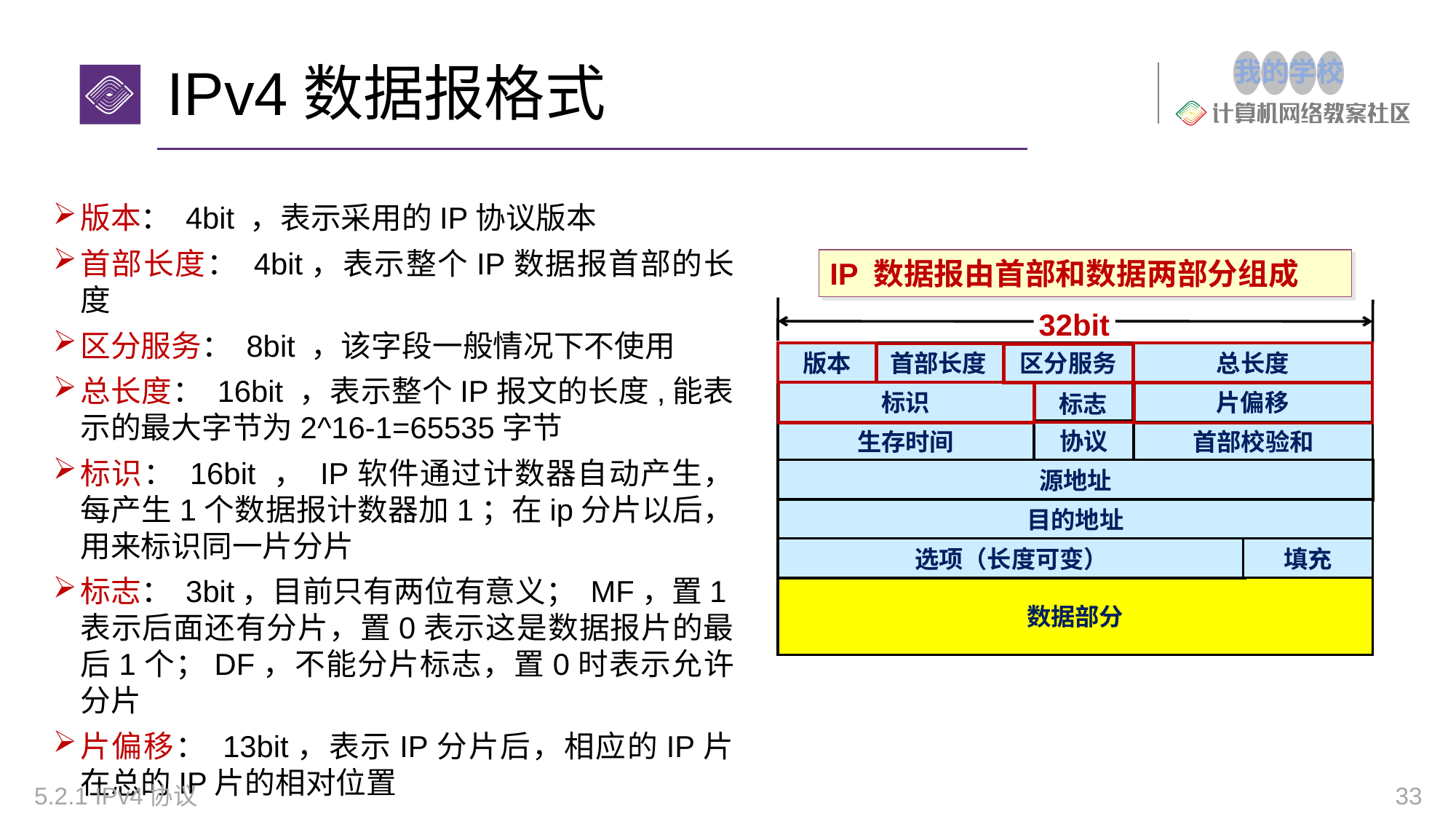

# IPv4数据报格式
版本： 4bit ，表示采用的IP协议版本
首部长度： 4bit，表示整个IP数据报首部的长度
区分服务： 8bit ，该字段一般情况下不使用
总长度： 16bit ，表示整个IP报文的长度,能表示的最大字节为2^16-1=65535字节
标识： 16bit ， IP软件通过计数器自动产生，每产生1个数据报计数器加1；在ip分片以后，用来标识同一片分片
标志： 3bit，目前只有两位有意义； MF，置1表示后面还有分片，置0表示这是数据报片的最后1个；DF，不能分片标志，置0时表示允许分片
片偏移： 13bit，表示IP分片后，相应的IP片在总的IP片的相对位置
IP 数据报由首部和数据两部分组成
32bit
版本
首部长度
区分服务
总长度
标志
标识
片偏移
协议
生存时间
首部校验和
源地址
源地址
目的地址
目的地址
填充
选项（长度可变）
填充
可选字段（长度可变）
数据部分

5.2.1 IPv4协议
33